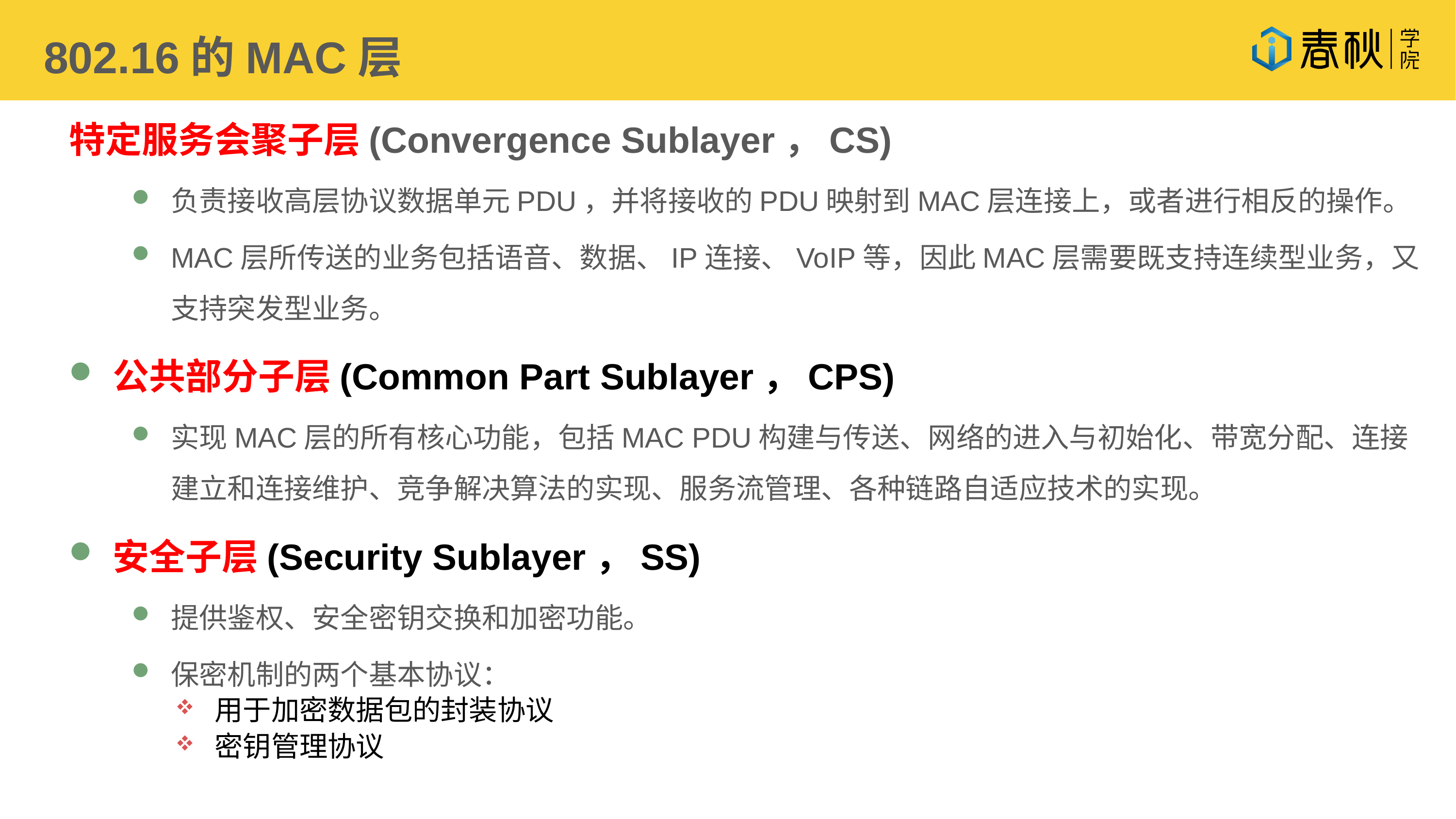

802.16的MAC层

特定服务会聚子层(Convergence Sublayer，CS)
负责接收高层协议数据单元PDU，并将接收的PDU映射到MAC层连接上，或者进行相反的操作。
MAC层所传送的业务包括语音、数据、IP连接、VoIP等，因此MAC层需要既支持连续型业务，又支持突发型业务。
公共部分子层(Common Part Sublayer，CPS)
实现MAC层的所有核心功能，包括MAC PDU构建与传送、网络的进入与初始化、带宽分配、连接建立和连接维护、竞争解决算法的实现、服务流管理、各种链路自适应技术的实现。
安全子层(Security Sublayer，SS)
提供鉴权、安全密钥交换和加密功能。
保密机制的两个基本协议：
用于加密数据包的封装协议
密钥管理协议